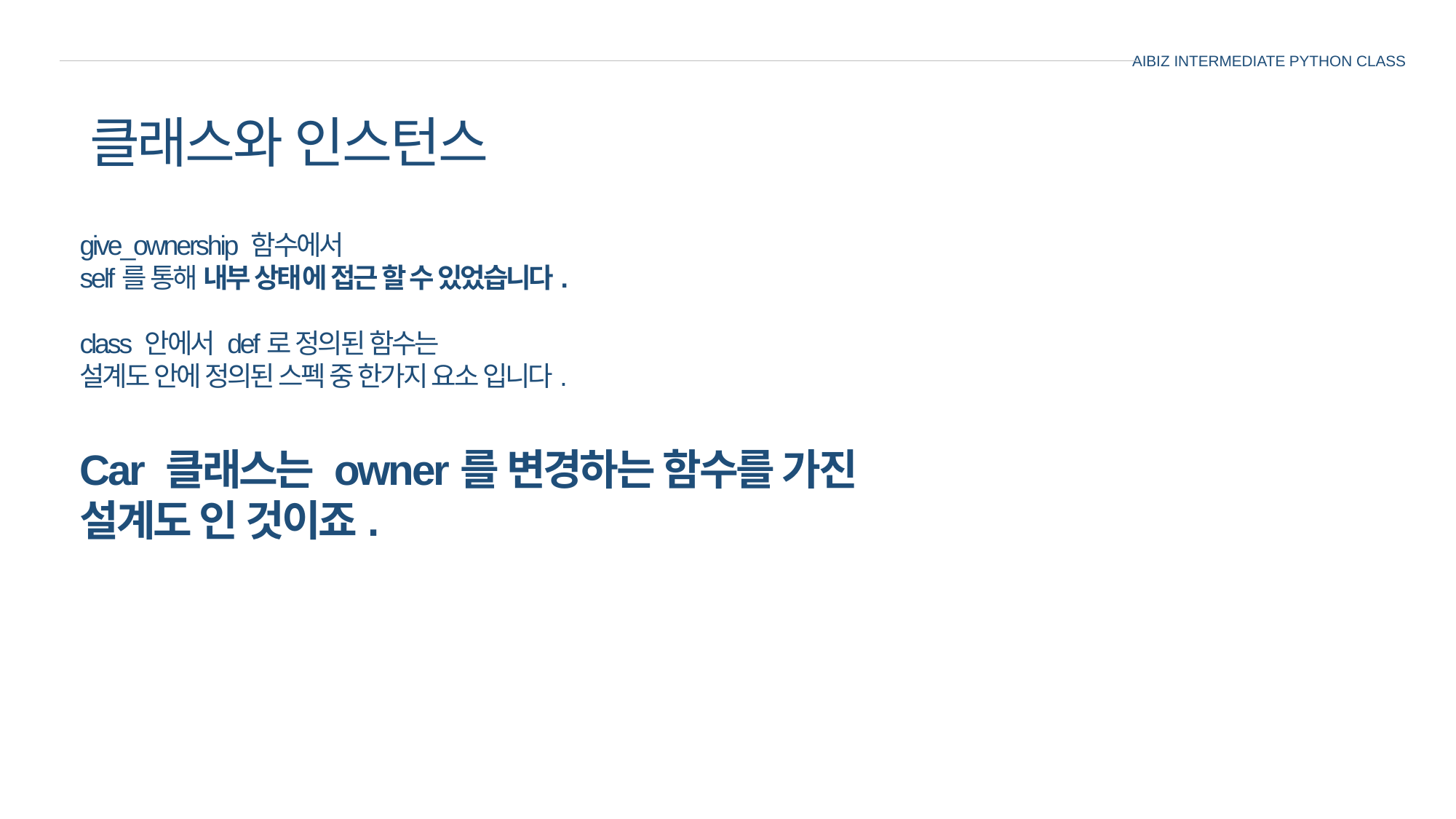

AIBIZ INTERMEDIATE PYTHON CLASS
클래스와 인스턴스
give_ownership 함수에서
self를 통해 내부 상태에 접근 할 수 있었습니다.

class 안에서 def로 정의된 함수는
설계도 안에 정의된 스펙 중 한가지 요소 입니다.

Car 클래스는 owner를 변경하는 함수를 가진
설계도 인 것이죠.